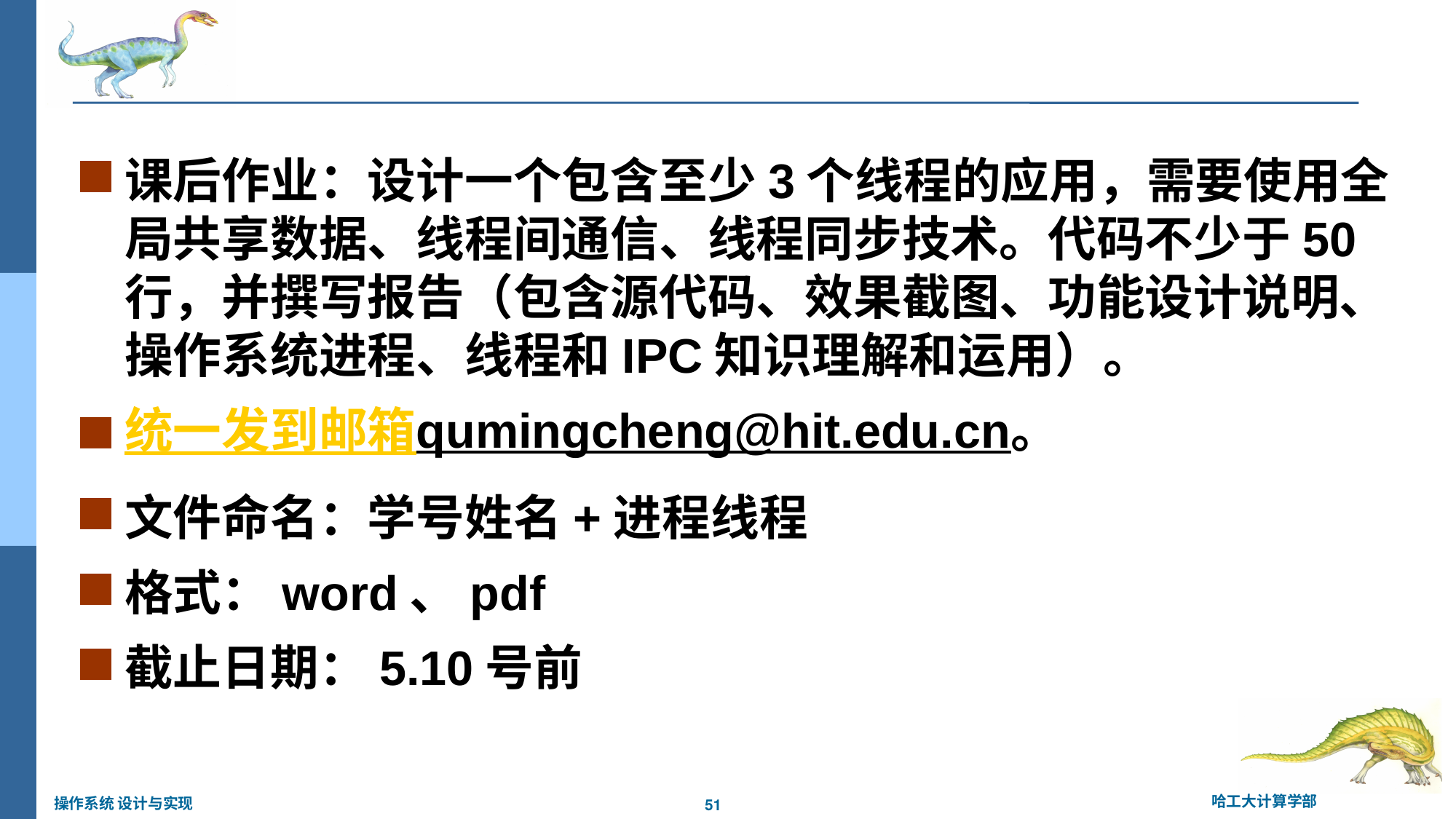

# 课后作业：设计一个包含至少3个线程的应用，需要使用全局共享数据、线程间通信、线程同步技术。代码不少于50行，并撰写报告（包含源代码、效果截图、功能设计说明、操作系统进程、线程和IPC知识理解和运用）。
统一发到邮箱qumingcheng@hit.edu.cn。
文件命名：学号姓名+进程线程
格式：word、pdf
截止日期：5.10号前